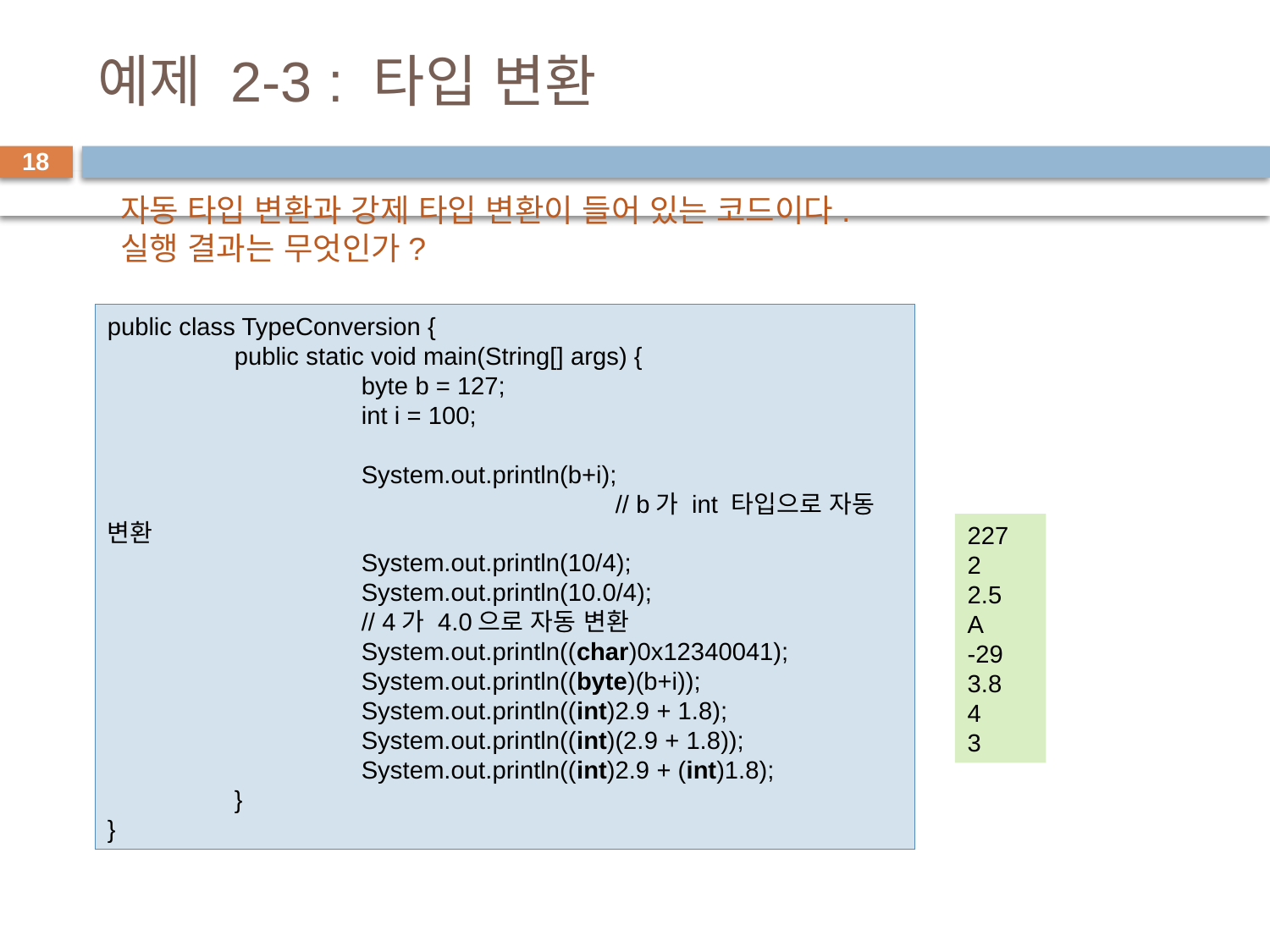

# 예제 2-3 : 타입 변환
18
자동 타입 변환과 강제 타입 변환이 들어 있는 코드이다.
실행 결과는 무엇인가?
public class TypeConversion {
	public static void main(String[] args) {
		byte b = 127;
		int i = 100;

		System.out.println(b+i); 						// b가 int 타입으로 자동 변환
		System.out.println(10/4);
		System.out.println(10.0/4); 				// 4가 4.0으로 자동 변환
		System.out.println((char)0x12340041);
		System.out.println((byte)(b+i));
		System.out.println((int)2.9 + 1.8);
		System.out.println((int)(2.9 + 1.8));
		System.out.println((int)2.9 + (int)1.8);
	}
}
227
2
2.5
A
-29
3.8
4
3